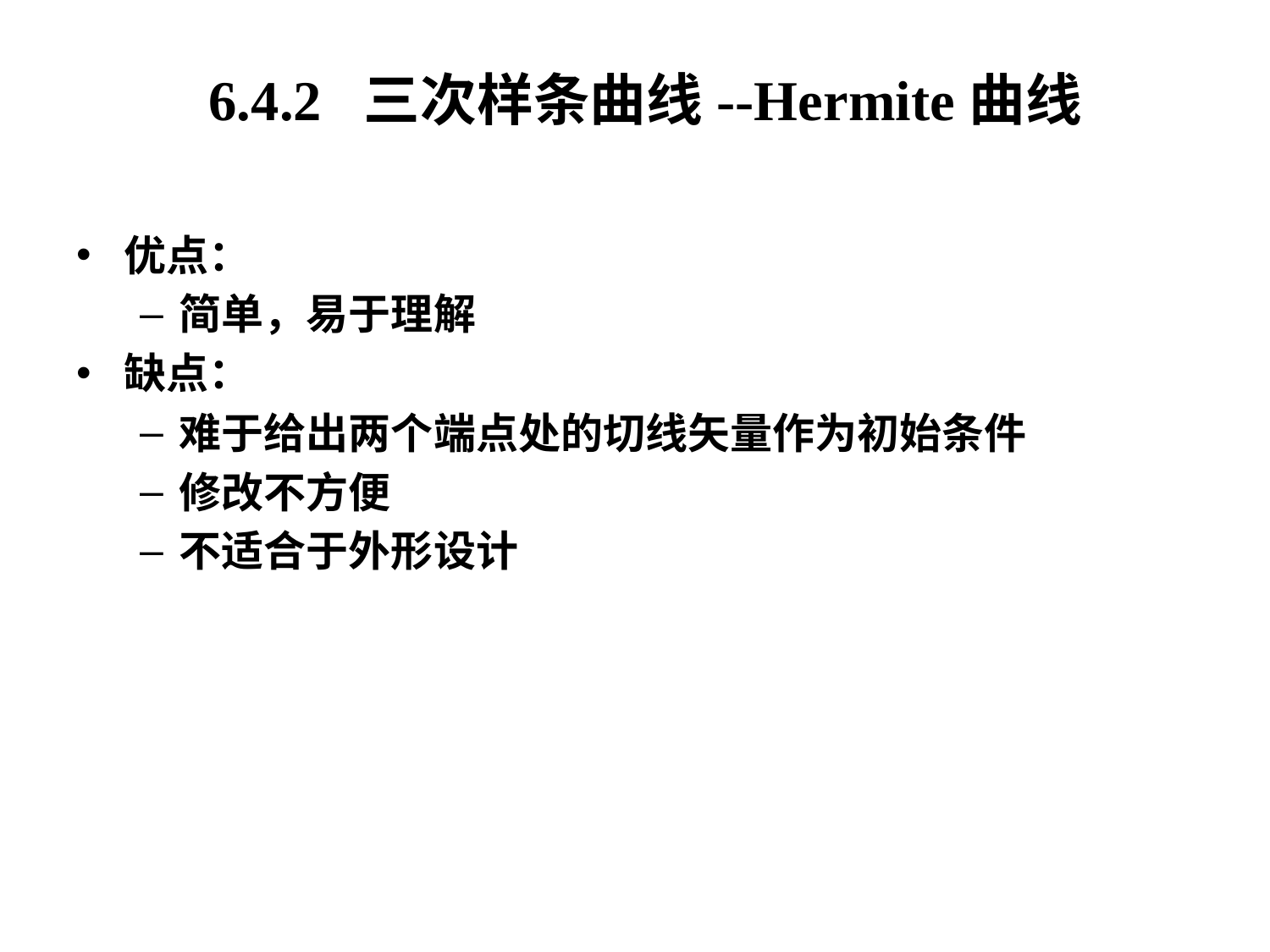

# 6.4.2  三次样条曲线--Hermite曲线
优点：
简单，易于理解
缺点：
难于给出两个端点处的切线矢量作为初始条件
修改不方便
不适合于外形设计